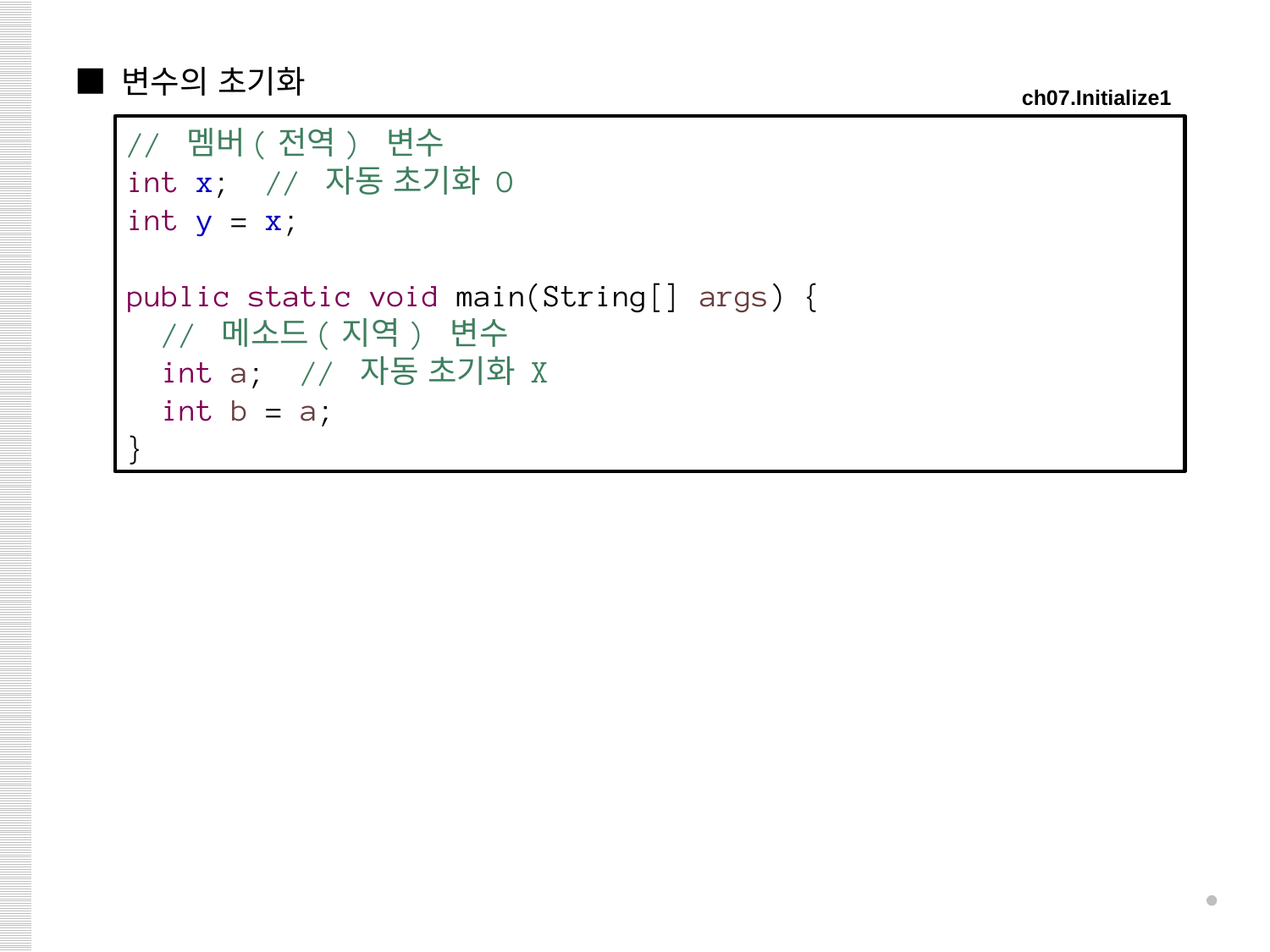

■ 변수의 초기화
ch07.Initialize1
// 멤버(전역) 변수
int x;  // 자동 초기화 O
int y = x;

public static void main(String[] args) {
  // 메소드(지역) 변수
  int a;  // 자동 초기화 X
  int b = a;
}